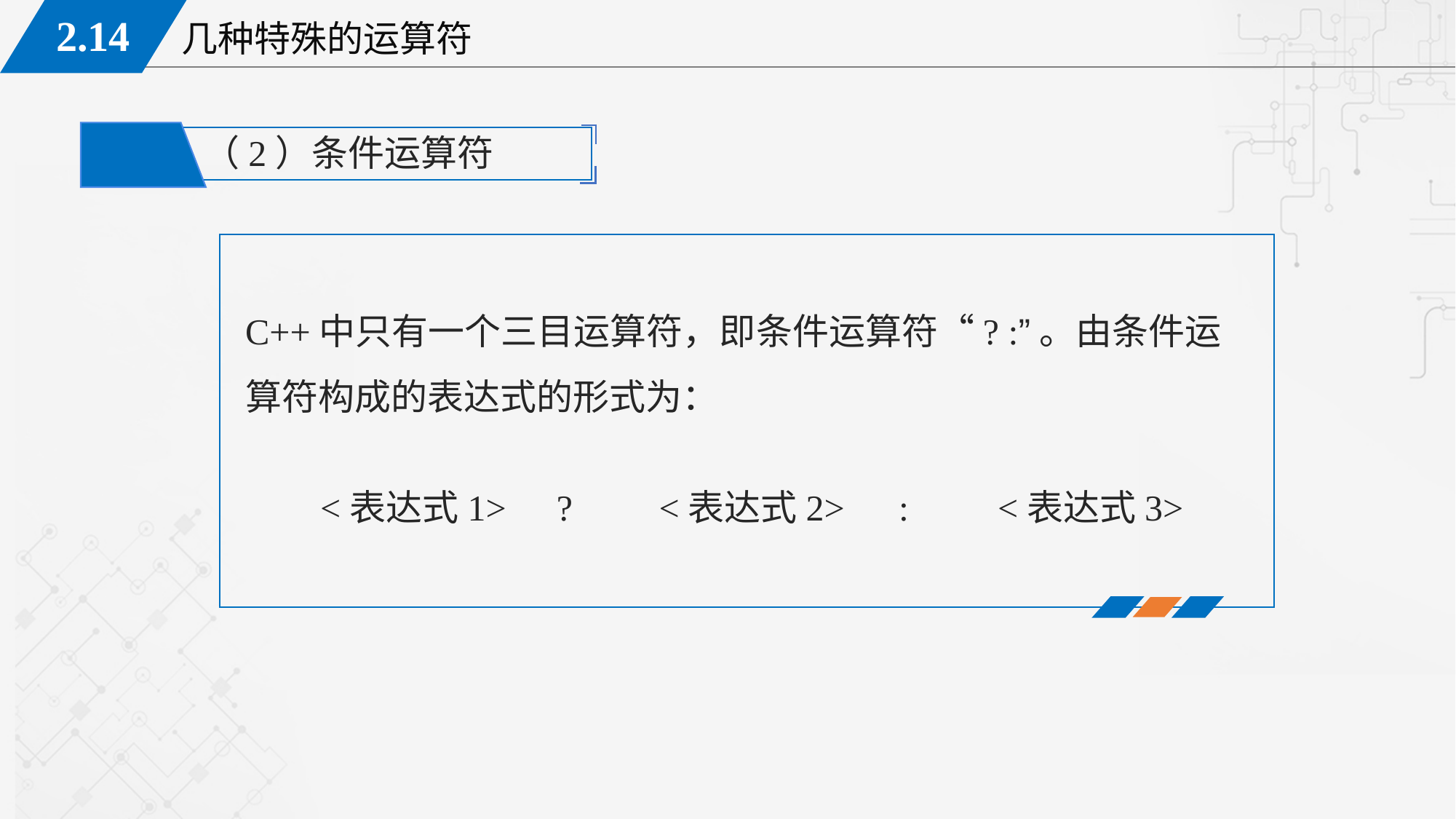

（2）条件运算符

C++中只有一个三目运算符，即条件运算符“? :”。由条件运算符构成的表达式的形式为：

<表达式1>

<表达式2>

<表达式3>
?
: